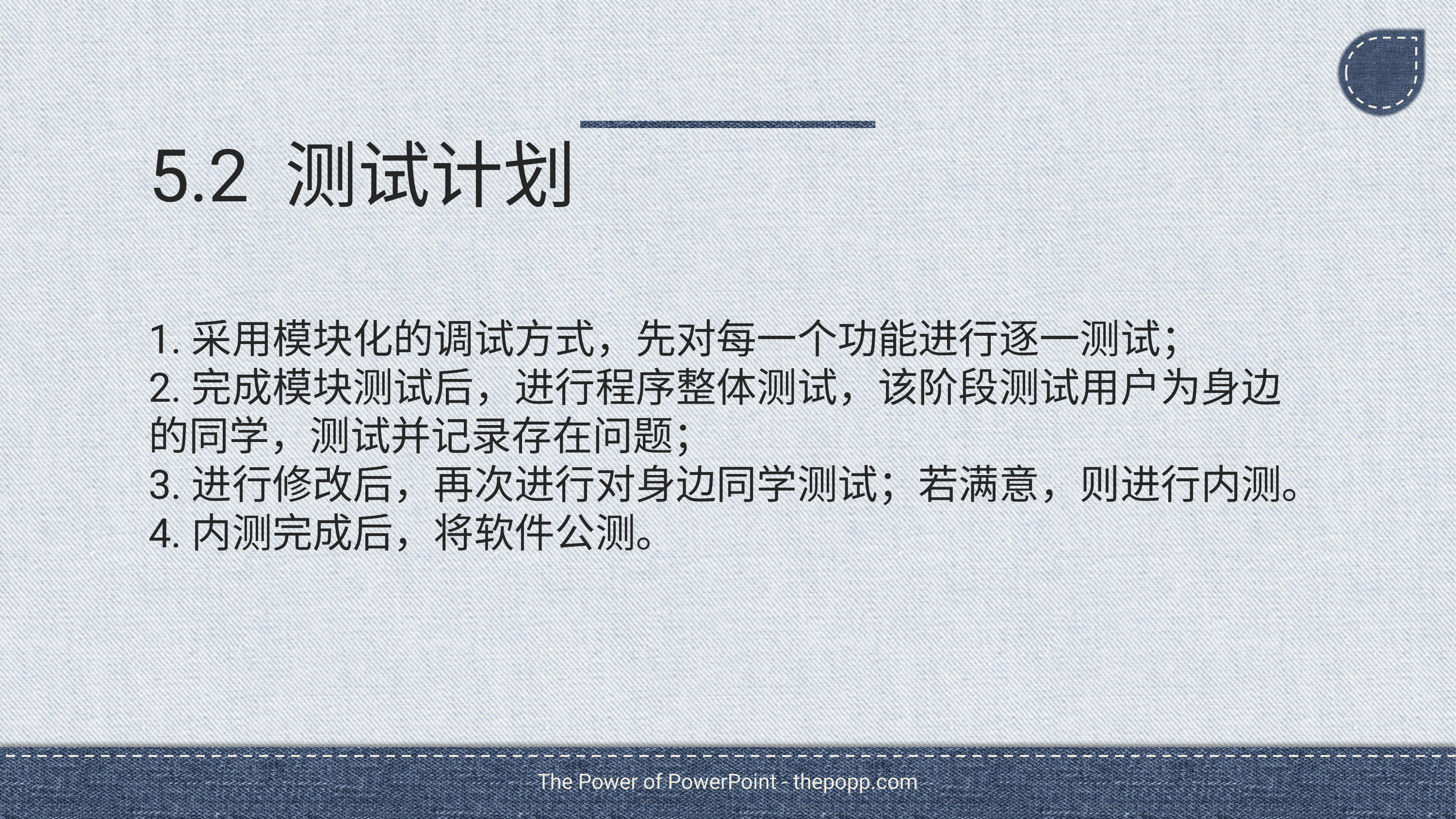

20
5.2 测试计划

1.采用模块化的调试方式，先对每一个功能进行逐一测试；
2.完成模块测试后，进行程序整体测试，该阶段测试用户为身边的同学，测试并记录存在问题；
3.进行修改后，再次进行对身边同学测试；若满意，则进行内测。
4.内测完成后，将软件公测。
The Power of PowerPoint - thepopp.com